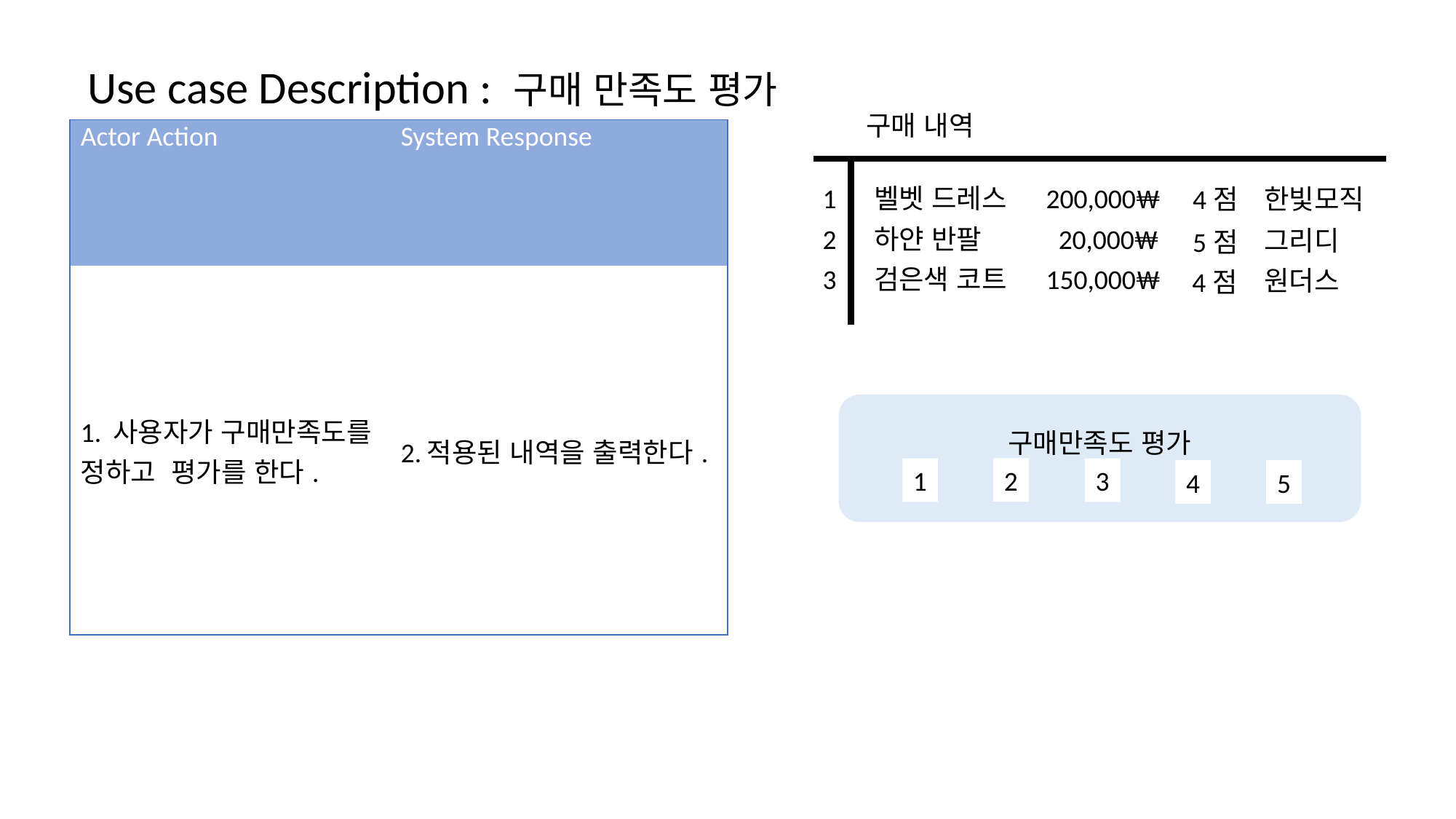

Use case Description : 구매 만족도 평가
구매 내역
| Actor Action | System Response |
| --- | --- |
| 1. 사용자가 구매만족도를 정하고 평가를 한다. | 2.적용된 내역을 출력한다. |
1
벨벳 드레스
200,000₩
한빛모직
4점
2
하얀 반팔
  20,000₩
그리디
5점
3
검은색 코트
150,000₩
원더스
4점
구매만족도 평가

2
1
3
4
5